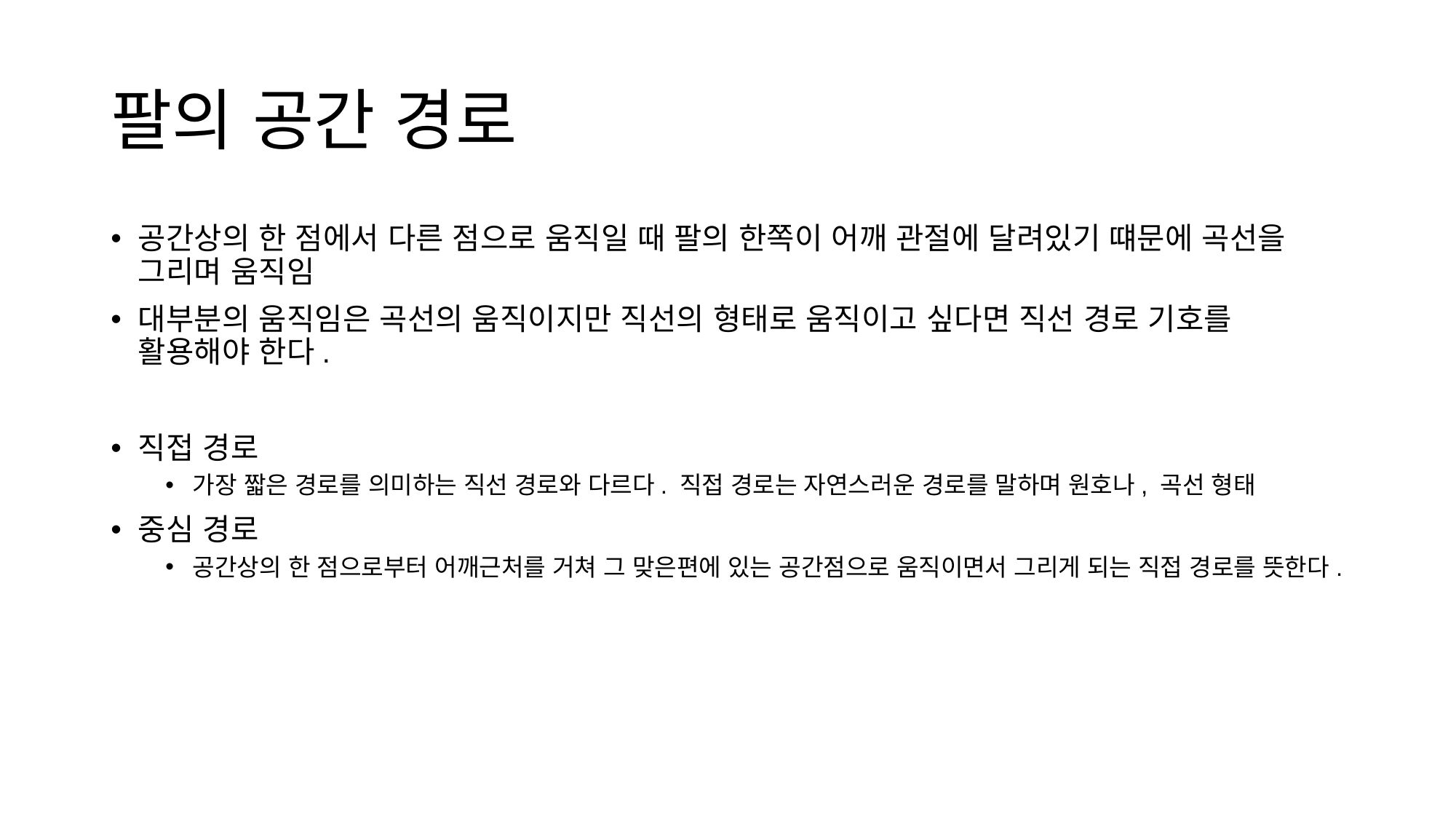

# 팔의 공간 경로
공간상의 한 점에서 다른 점으로 움직일 때 팔의 한쪽이 어깨 관절에 달려있기 떄문에 곡선을 그리며 움직임
대부분의 움직임은 곡선의 움직이지만 직선의 형태로 움직이고 싶다면 직선 경로 기호를 활용해야 한다.

직접 경로
가장 짧은 경로를 의미하는 직선 경로와 다르다. 직접 경로는 자연스러운 경로를 말하며 원호나, 곡선 형태
중심 경로
공간상의 한 점으로부터 어깨근처를 거쳐 그 맞은편에 있는 공간점으로 움직이면서 그리게 되는 직접 경로를 뜻한다.